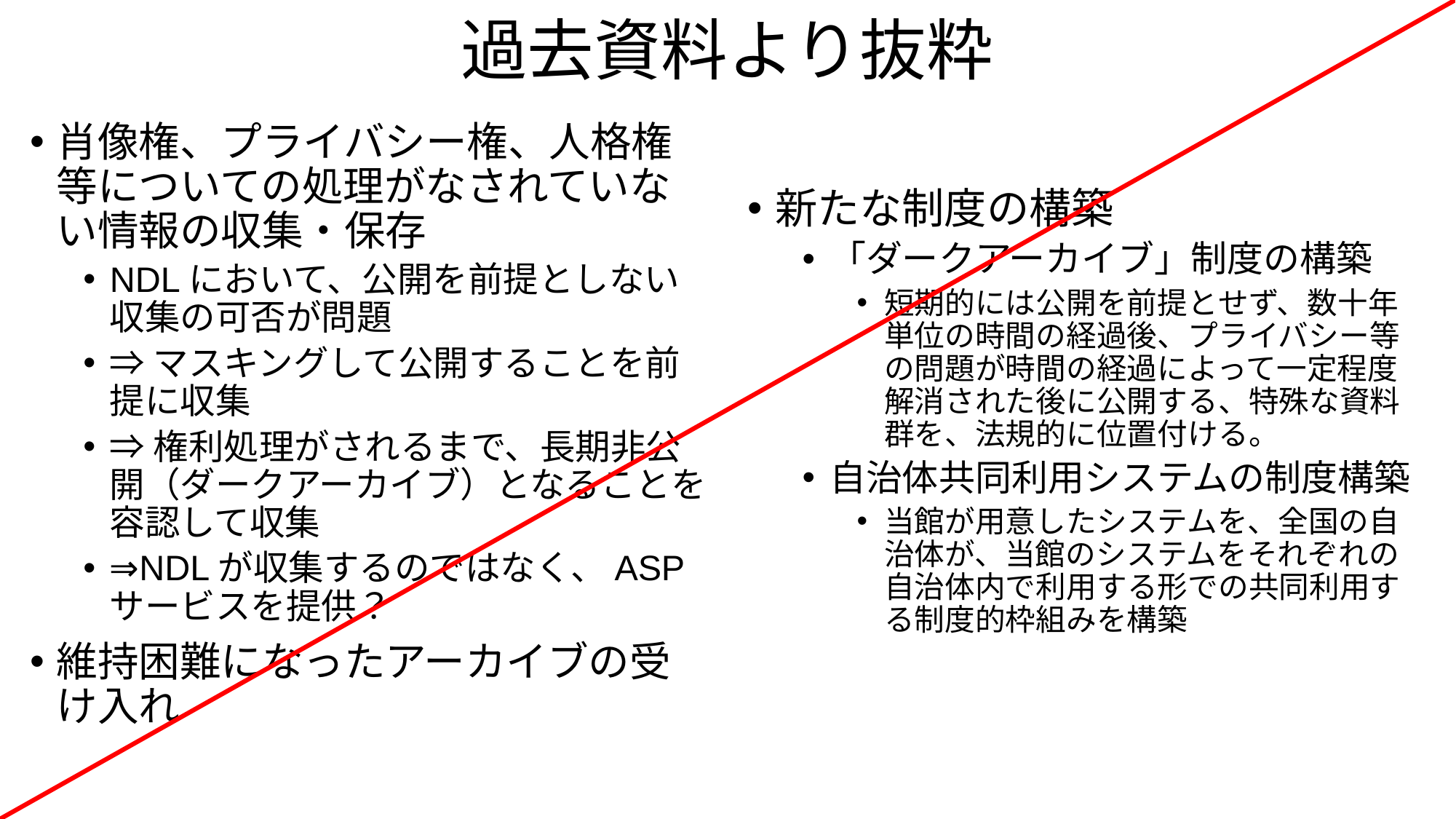

# 過去資料より抜粋
肖像権、プライバシー権、人格権等についての処理がなされていない情報の収集・保存
NDLにおいて、公開を前提としない収集の可否が問題
⇒マスキングして公開することを前提に収集
⇒権利処理がされるまで、長期非公開（ダークアーカイブ）となることを容認して収集
⇒NDLが収集するのではなく、ASPサービスを提供？
維持困難になったアーカイブの受け入れ

新たな制度の構築
「ダークアーカイブ」制度の構築
短期的には公開を前提とせず、数十年単位の時間の経過後、プライバシー等の問題が時間の経過によって一定程度解消された後に公開する、特殊な資料群を、法規的に位置付ける。
自治体共同利用システムの制度構築
当館が用意したシステムを、全国の自治体が、当館のシステムをそれぞれの自治体内で利用する形での共同利用する制度的枠組みを構築